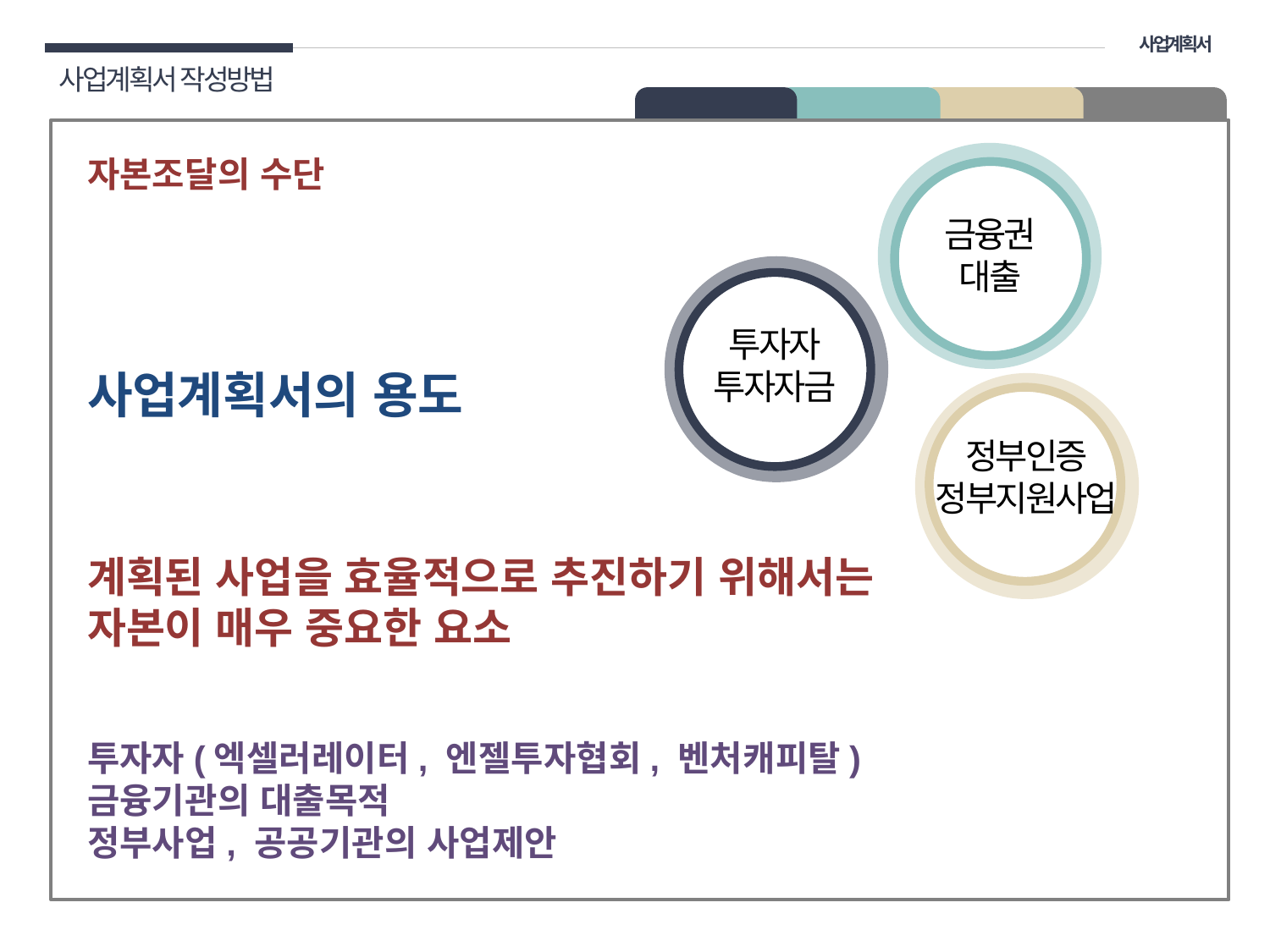

사업계획서
사업계획서 작성방법

01 개요

자본조달의 수단

사업계획서의 용도

계획된 사업을 효율적으로 추진하기 위해서는
자본이 매우 중요한 요소

투자자(엑셀러레이터, 엔젤투자협회, 벤처캐피탈)
금융기관의 대출목적
정부사업, 공공기관의 사업제안

금융권
대출

투자자
투자자금

정부인증
정부지원사업